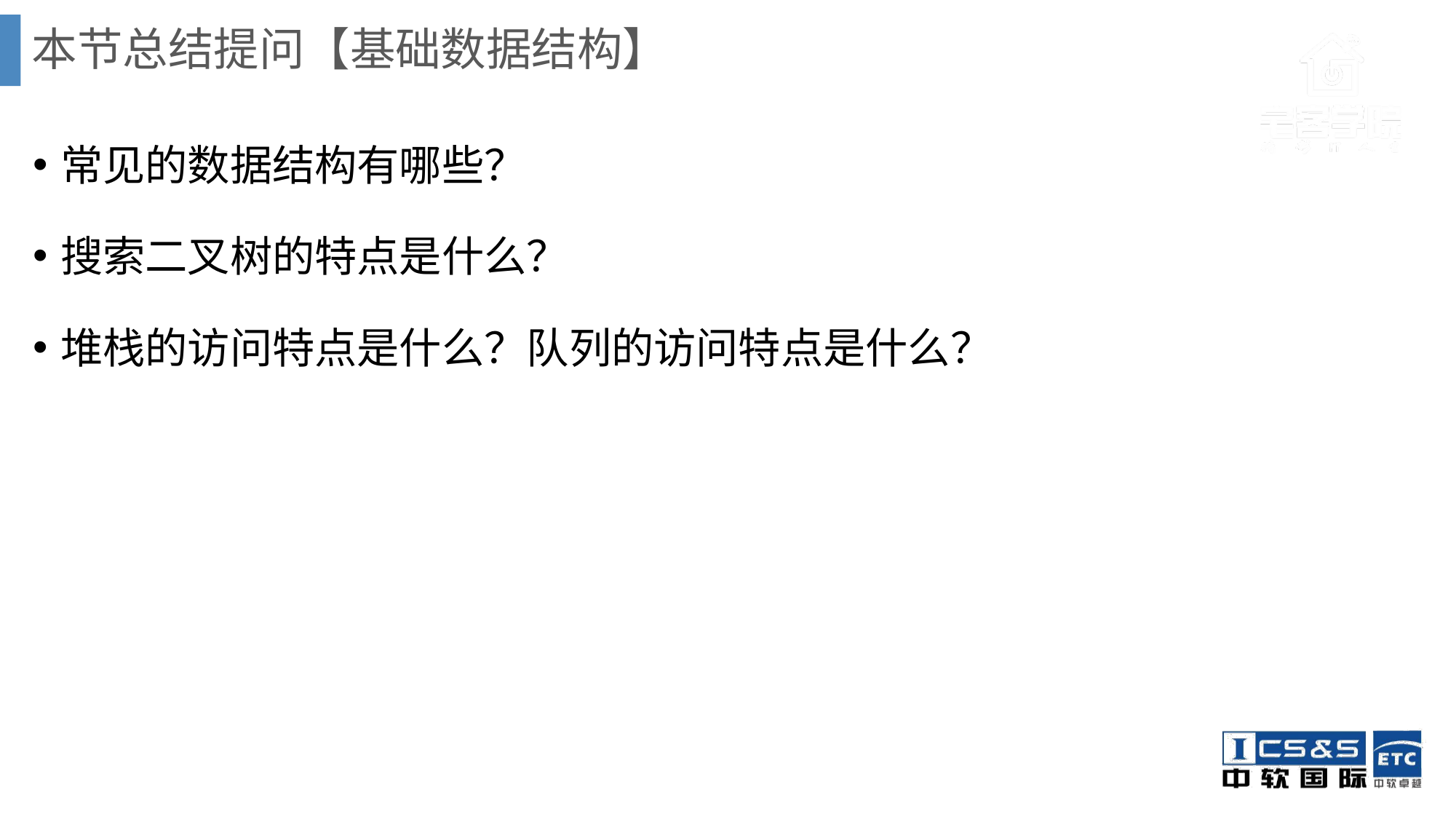

# 本节总结提问【基础数据结构】
常见的数据结构有哪些？
搜索二叉树的特点是什么？
堆栈的访问特点是什么？队列的访问特点是什么？